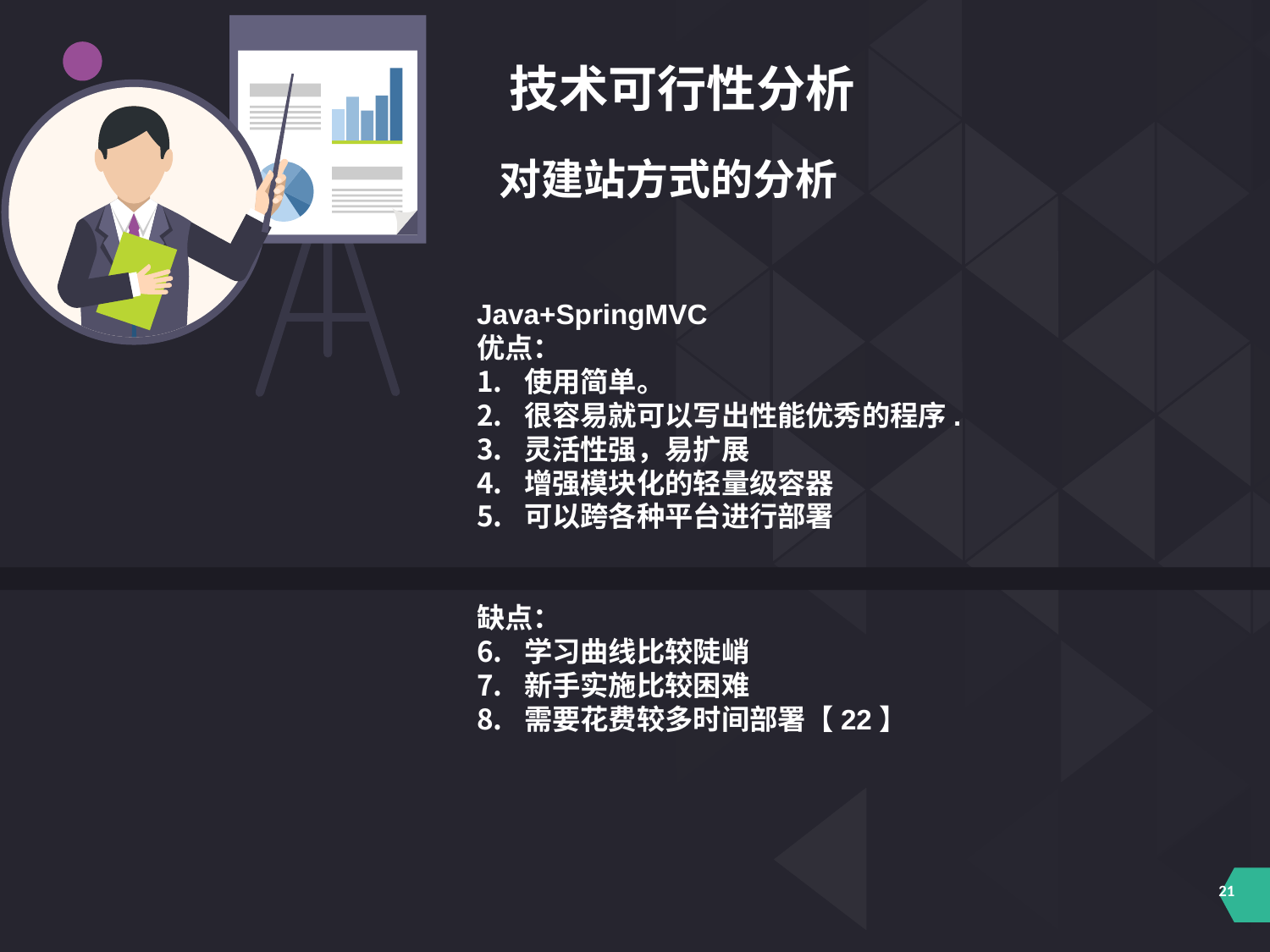

技术可行性分析

对建站方式的分析
Java+SpringMVC
优点：
使用简单。
很容易就可以写出性能优秀的程序.
灵活性强，易扩展
增强模块化的轻量级容器
可以跨各种平台进行部署

缺点：
学习曲线比较陡峭
新手实施比较困难
需要花费较多时间部署【22】